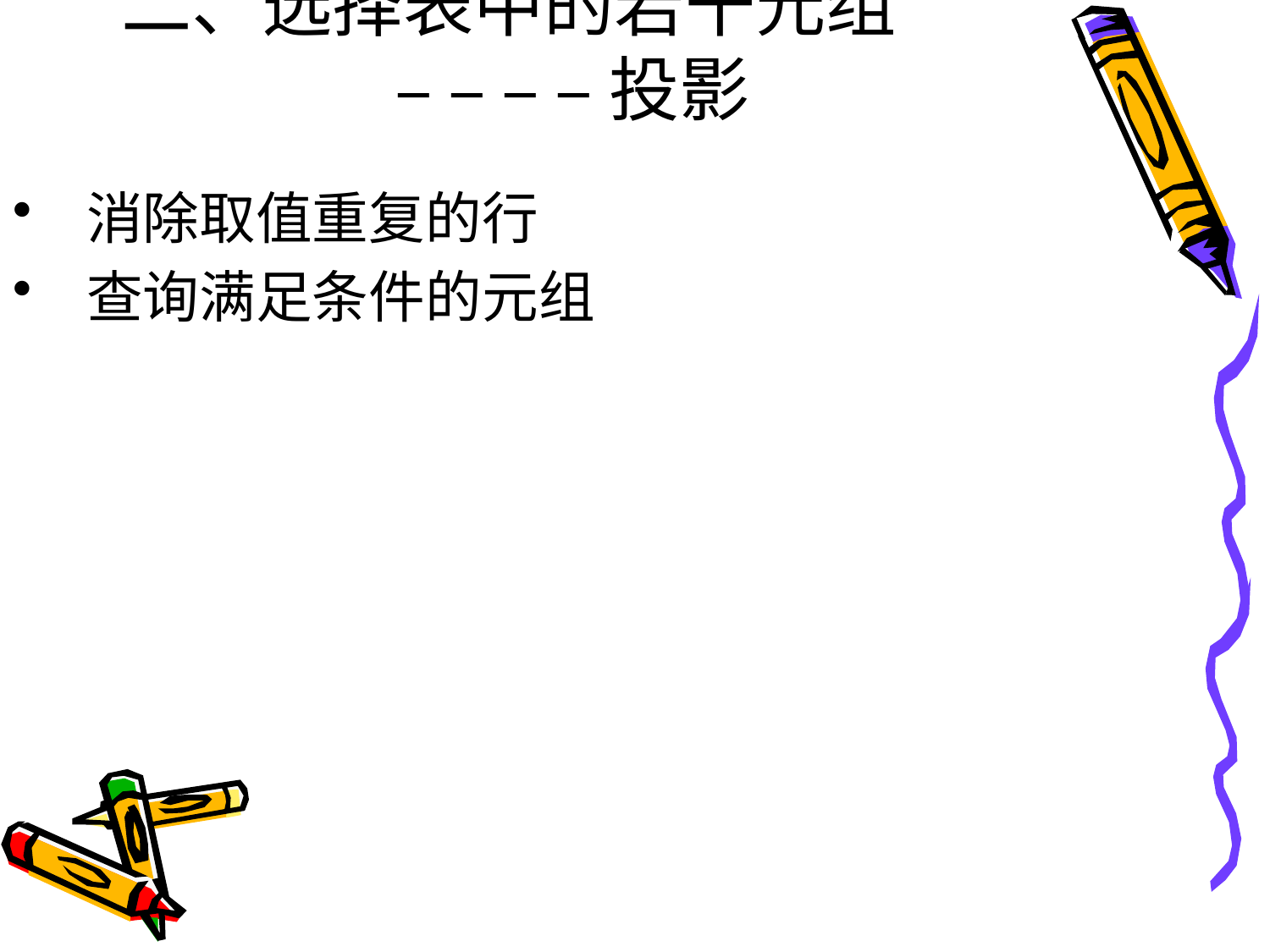

# 二、选择表中的若干元组         – – – – 投影
 消除取值重复的行
 查询满足条件的元组